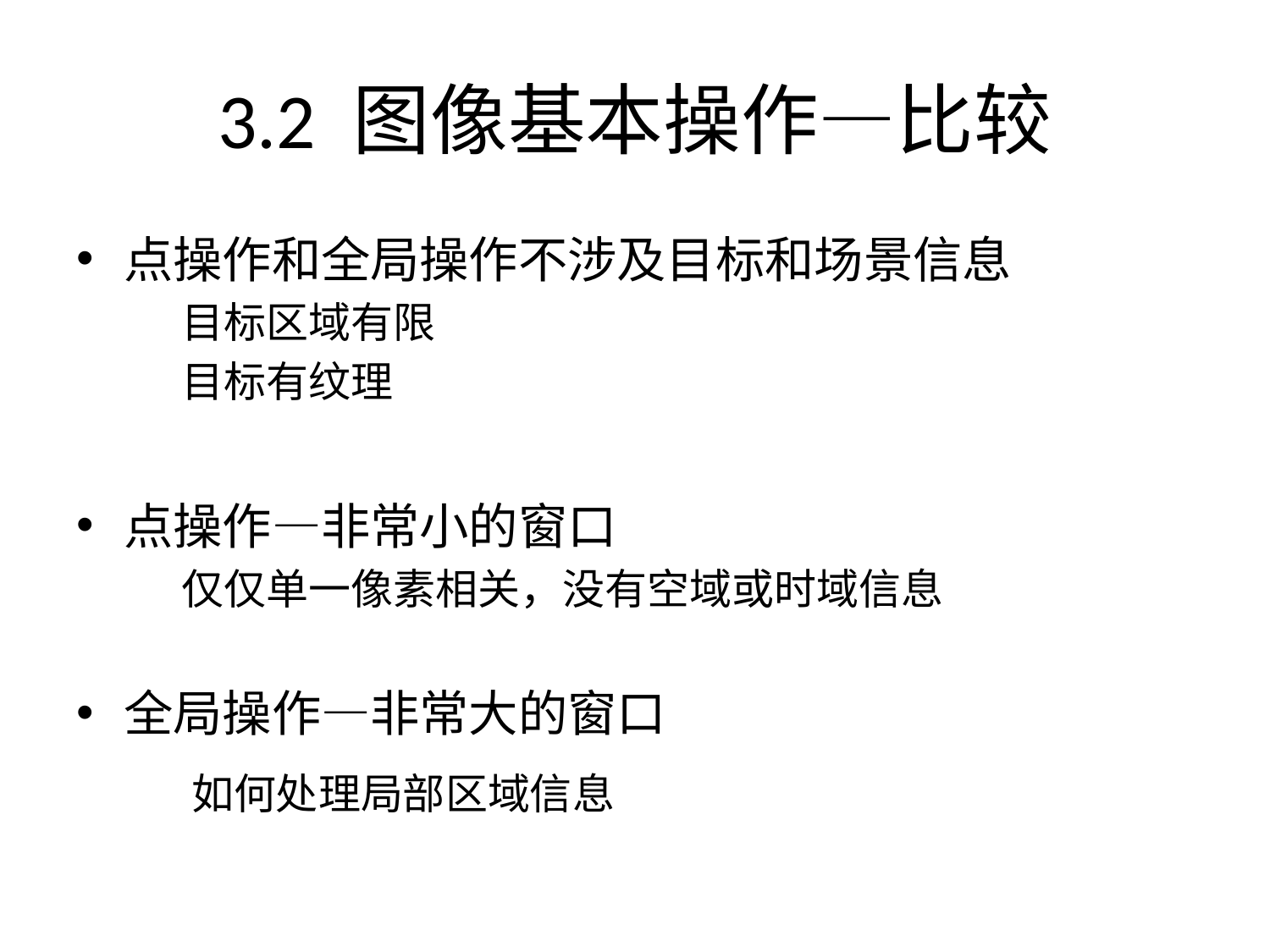

# 3.2 图像基本操作—比较
点操作和全局操作不涉及目标和场景信息
          目标区域有限
          目标有纹理

点操作—非常小的窗口
          仅仅单一像素相关，没有空域或时域信息

全局操作—非常大的窗口
        如何处理局部区域信息